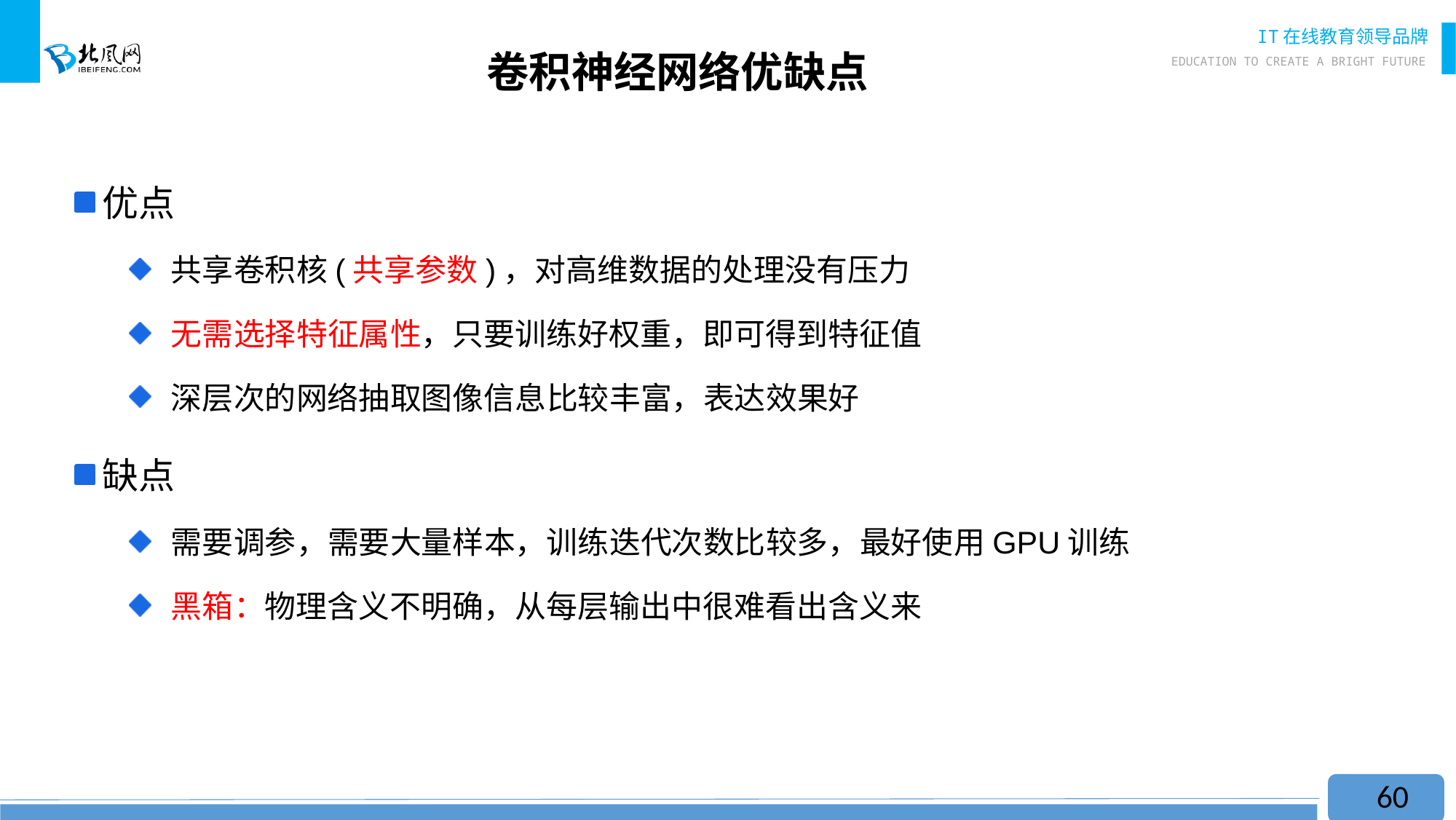

# 卷积神经网络优缺点
优点
 共享卷积核(共享参数)，对高维数据的处理没有压力
 无需选择特征属性，只要训练好权重，即可得到特征值
 深层次的网络抽取图像信息比较丰富，表达效果好
缺点
 需要调参，需要大量样本，训练迭代次数比较多，最好使用GPU训练
 黑箱：物理含义不明确，从每层输出中很难看出含义来